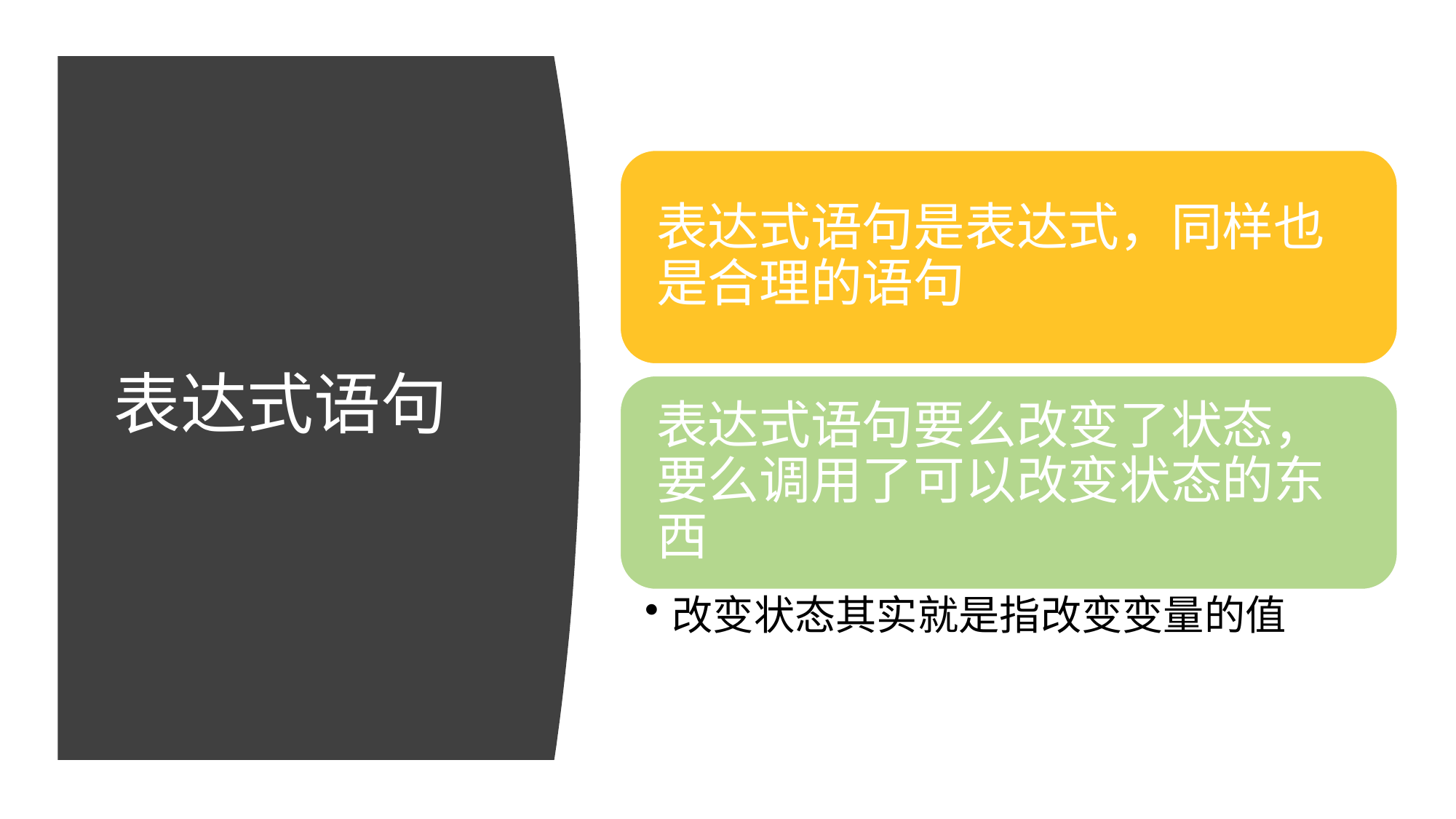

表达式语句是表达式，同样也是合理的语句
表达式语句要么改变了状态，要么调用了可以改变状态的东西
改变状态其实就是指改变变量的值

# 表达式语句